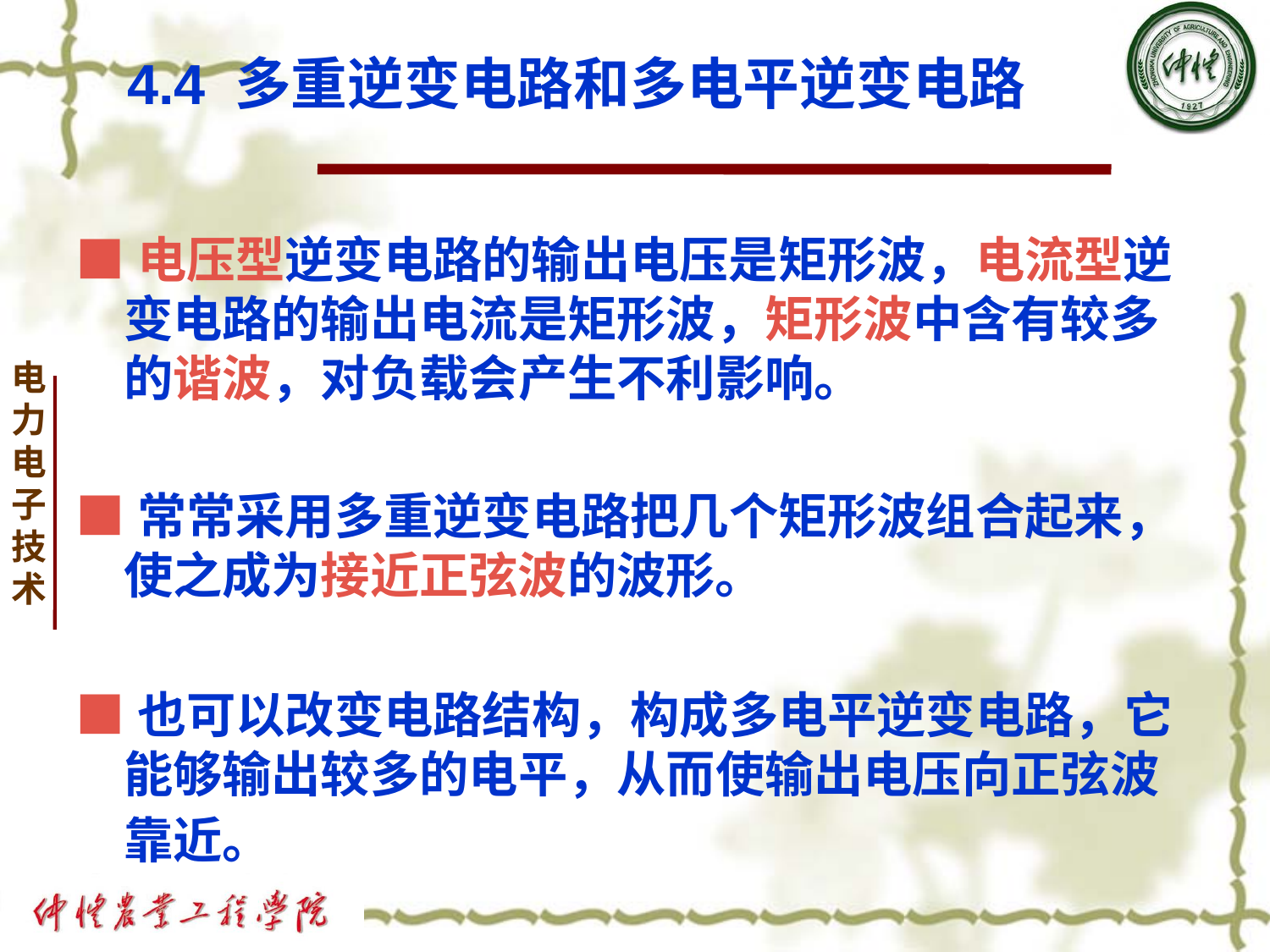

# 4.4 多重逆变电路和多电平逆变电路
■电压型逆变电路的输出电压是矩形波，电流型逆变电路的输出电流是矩形波，矩形波中含有较多的谐波，对负载会产生不利影响。

■常常采用多重逆变电路把几个矩形波组合起来，使之成为接近正弦波的波形。

■也可以改变电路结构，构成多电平逆变电路，它能够输出较多的电平，从而使输出电压向正弦波靠近。